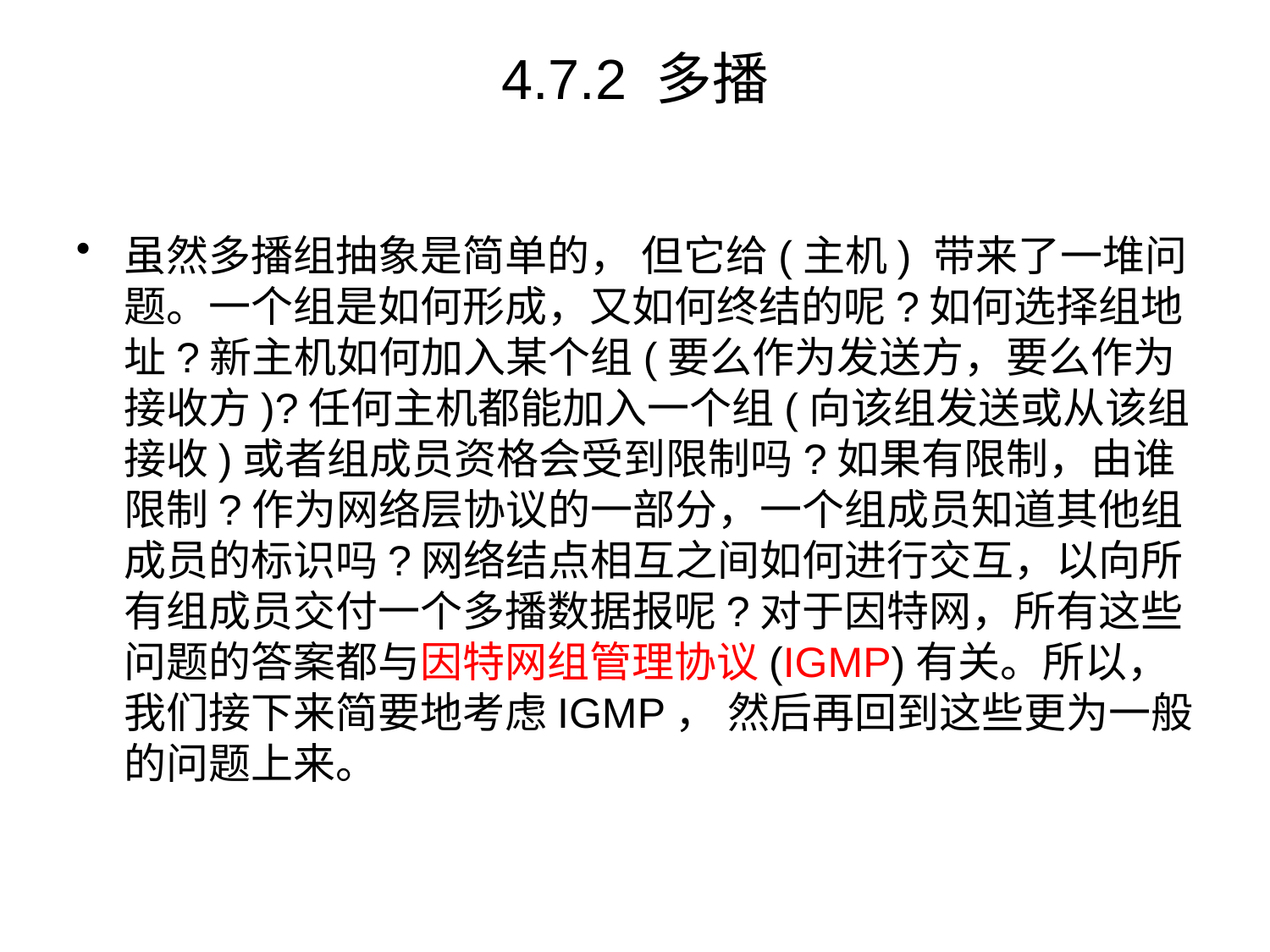

# 4.7.2 多播
虽然多播组抽象是简单的， 但它给(主机) 带来了一堆问题。一个组是如何形成，又如何终结的呢?如何选择组地址?新主机如何加入某个组(要么作为发送方，要么作为接收方)?任何主机都能加入一个组(向该组发送或从该组接收)或者组成员资格会受到限制吗?如果有限制，由谁限制?作为网络层协议的一部分，一个组成员知道其他组成员的标识吗?网络结点相互之间如何进行交互，以向所有组成员交付一个多播数据报呢?对于因特网，所有这些问题的答案都与因特网组管理协议(IGMP)有关。所以， 我们接下来简要地考虑IGMP， 然后再回到这些更为一般的问题上来。